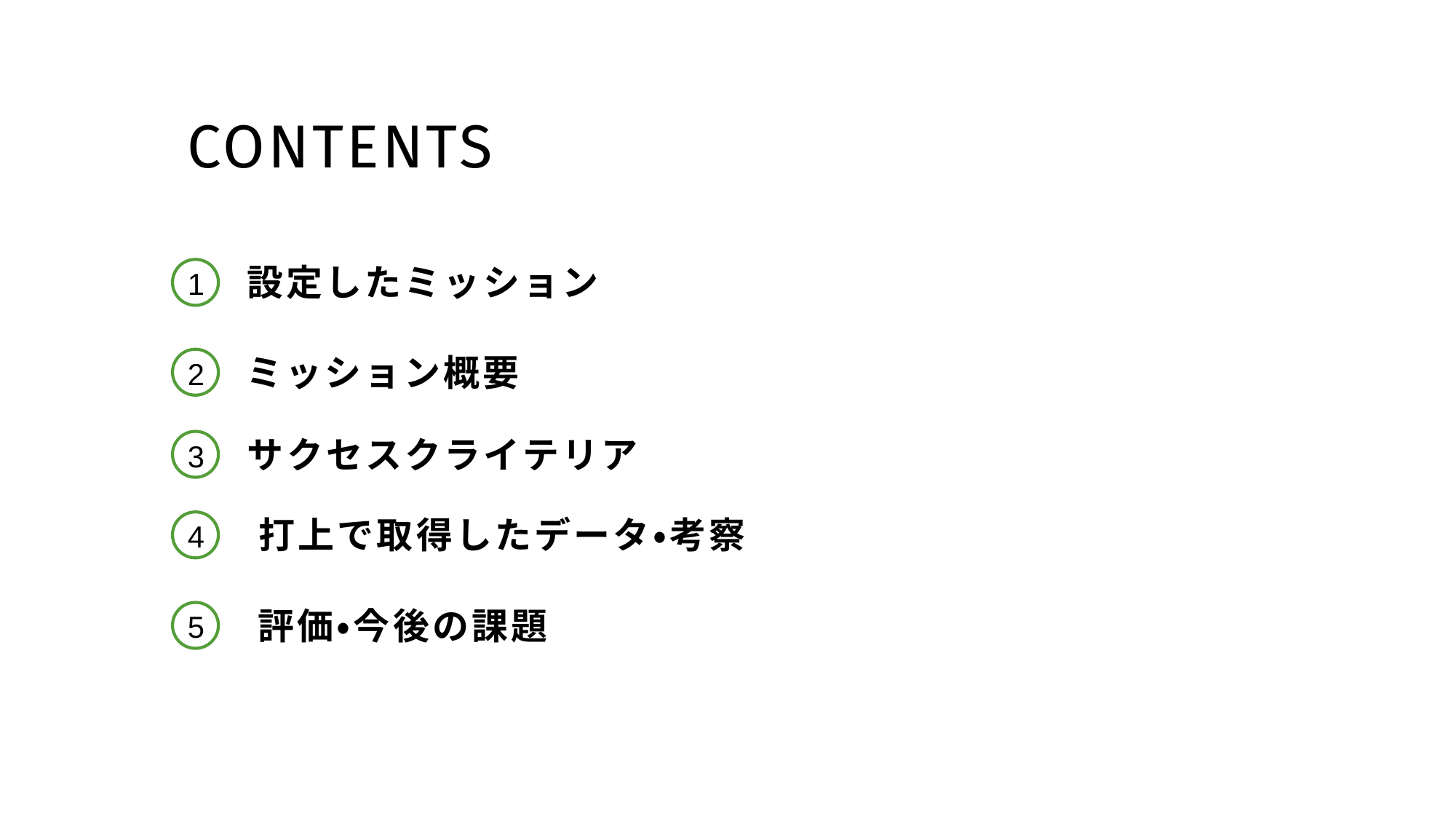

CONTENTS
設定したミッション
1

ミッション概要
2

サクセスクライテリア
3

打上で取得したデータ・考察
4

評価・今後の課題
5